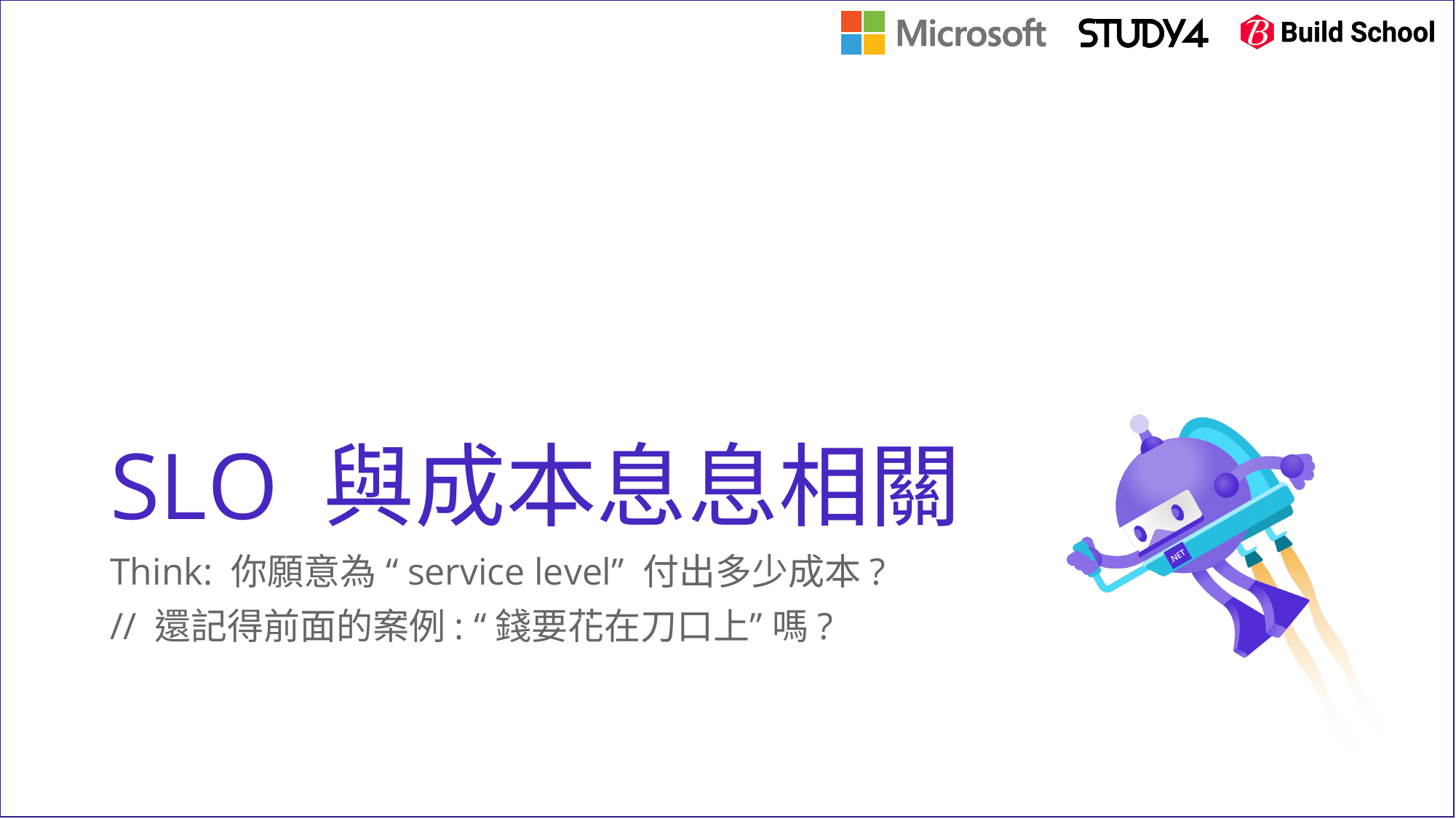

# SLO 與成本息息相關
Think: 你願意為 “service level” 付出多少成本?
// 還記得前面的案例: “錢要花在刀口上” 嗎?